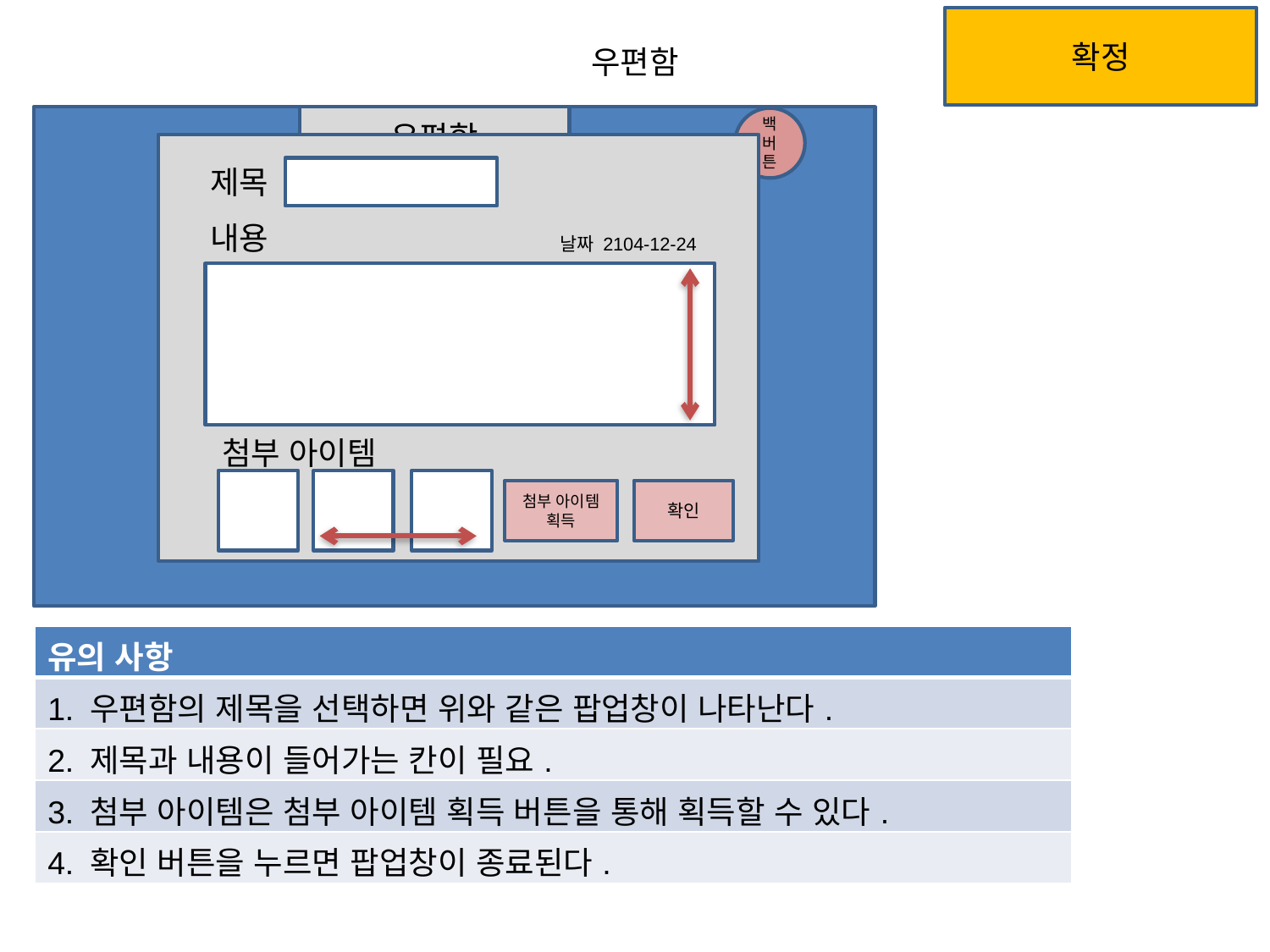

확정
우편함

우편함
백버튼

제목

첨부 아이템
제 목
첨부 받기
내용
날짜 2104-12-24

없음
제 목
확인
첨부 아이템

첨부 아이템 획득
확인
| 유의 사항 |
| --- |
| 1. 우편함의 제목을 선택하면 위와 같은 팝업창이 나타난다. |
| 2. 제목과 내용이 들어가는 칸이 필요. |
| 3. 첨부 아이템은 첨부 아이템 획득 버튼을 통해 획득할 수 있다. |
| 4. 확인 버튼을 누르면 팝업창이 종료된다. |